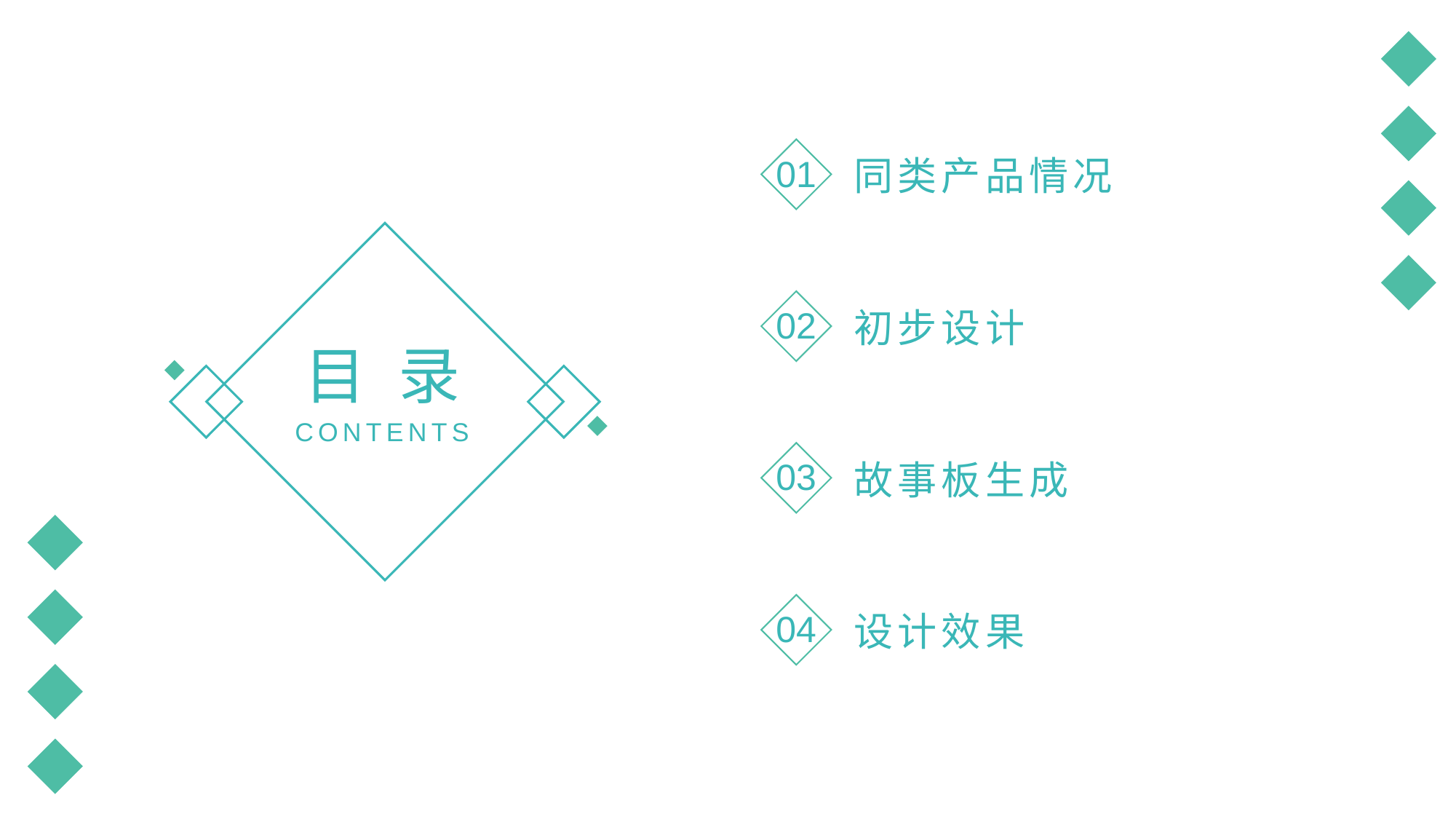

01
同类产品情况

02
初步设计

目 录
CONTENTS
03
故事板生成

04
设计效果